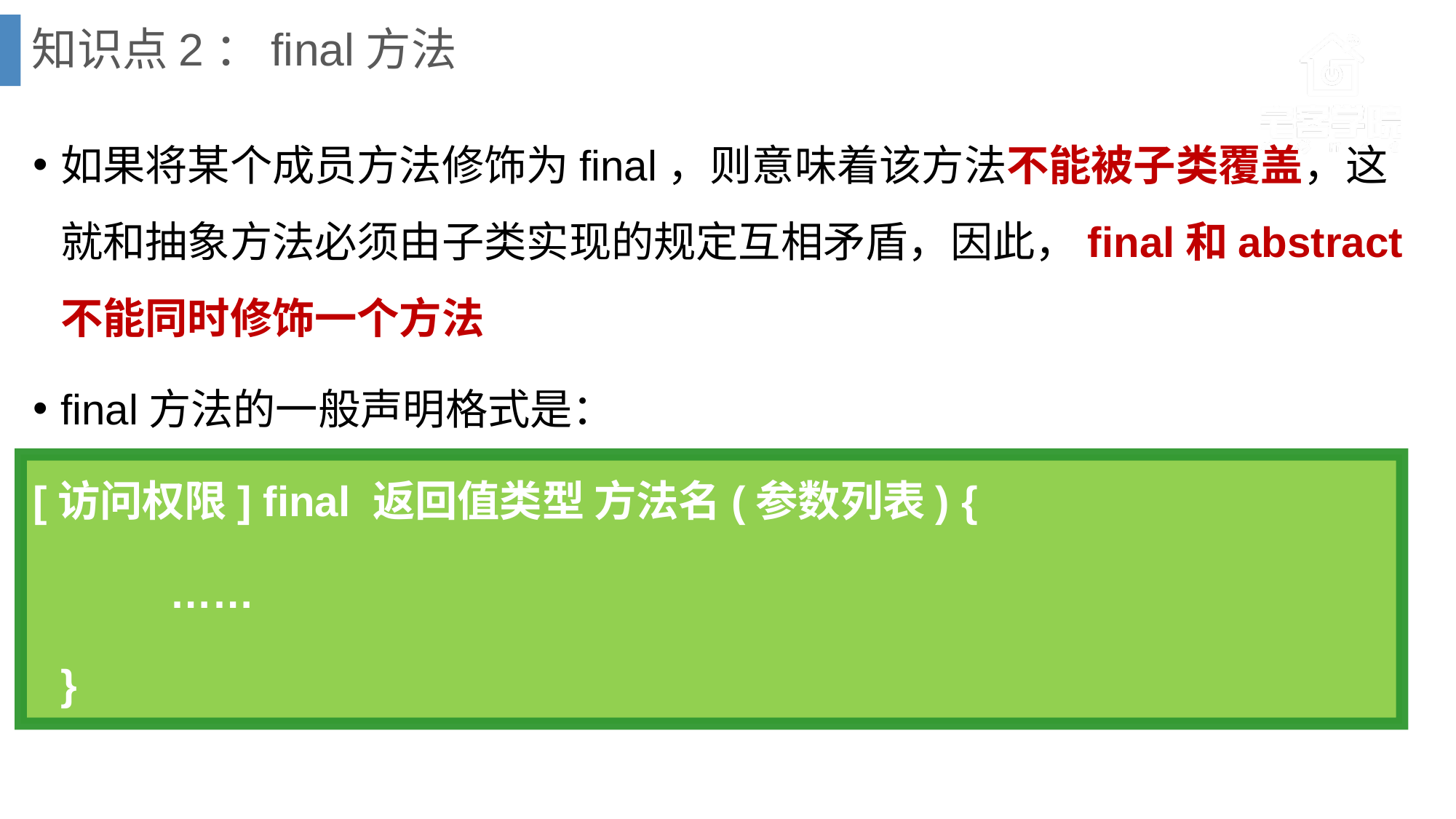

# 知识点2：final方法
如果将某个成员方法修饰为final，则意味着该方法不能被子类覆盖，这就和抽象方法必须由子类实现的规定互相矛盾，因此，final和abstract不能同时修饰一个方法
final方法的一般声明格式是：
[访问权限] final 返回值类型 方法名(参数列表) {
		……
	}